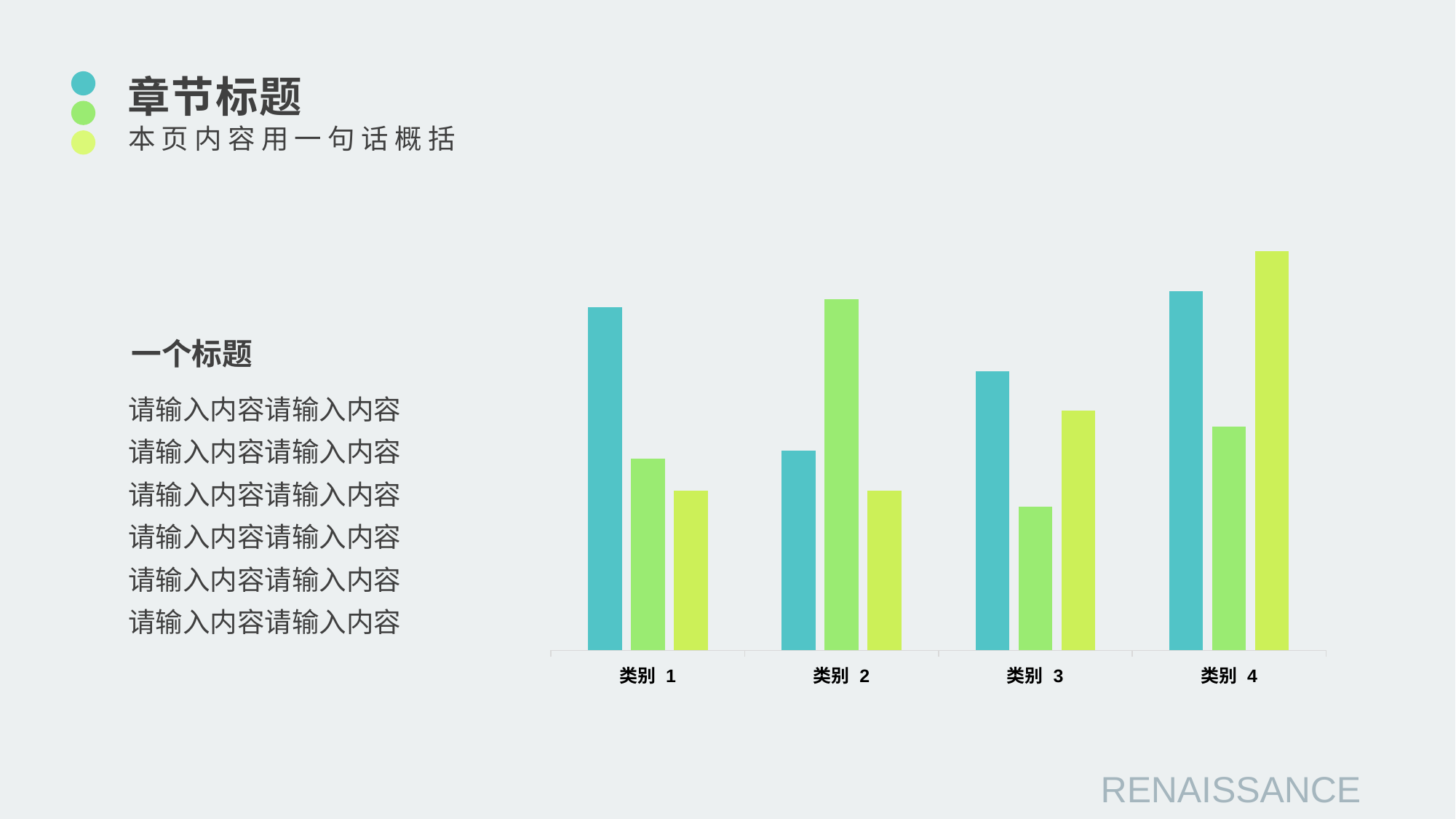

章节标题

本页内容用一句话概括

### Chart

| Category | 系列 1 | 系列 2 | 系列 3 |
|---|---|---|---|
| 类别 1 | 4.3 | 2.4 | 2.0 |
| 类别 2 | 2.5 | 4.4 | 2.0 |
| 类别 3 | 3.5 | 1.8 | 3.0 |
| 类别 4 | 4.5 | 2.8 | 5.0 |
一个标题
请输入内容请输入内容请输入内容请输入内容请输入内容请输入内容请输入内容请输入内容
请输入内容请输入内容请输入内容请输入内容

RENAISSANCE